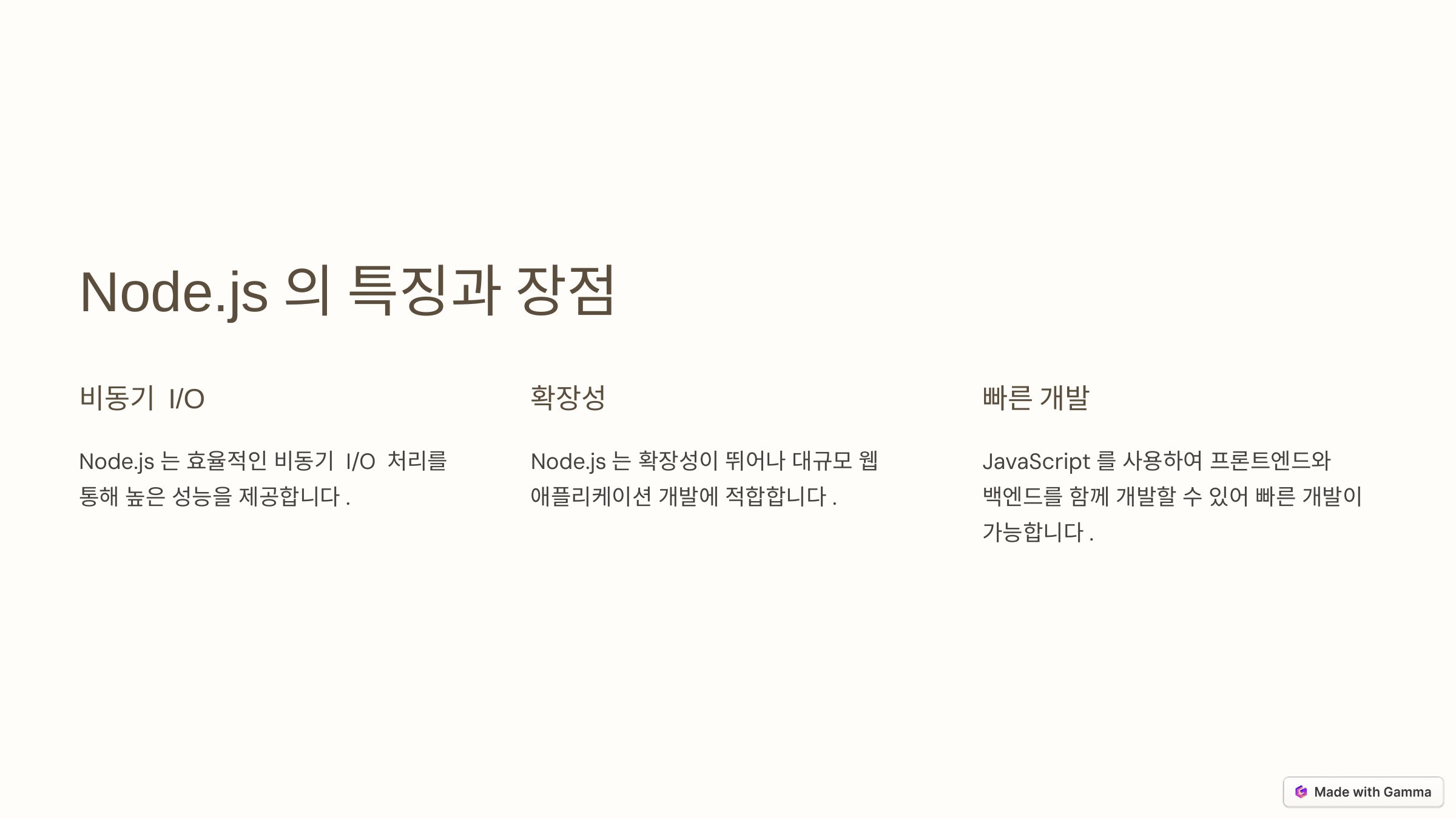

Node.js의 특징과 장점
비동기 I/O
확장성
빠른 개발
Node.js는 효율적인 비동기 I/O 처리를 통해 높은 성능을 제공합니다.
Node.js는 확장성이 뛰어나 대규모 웹 애플리케이션 개발에 적합합니다.
JavaScript를 사용하여 프론트엔드와 백엔드를 함께 개발할 수 있어 빠른 개발이 가능합니다.